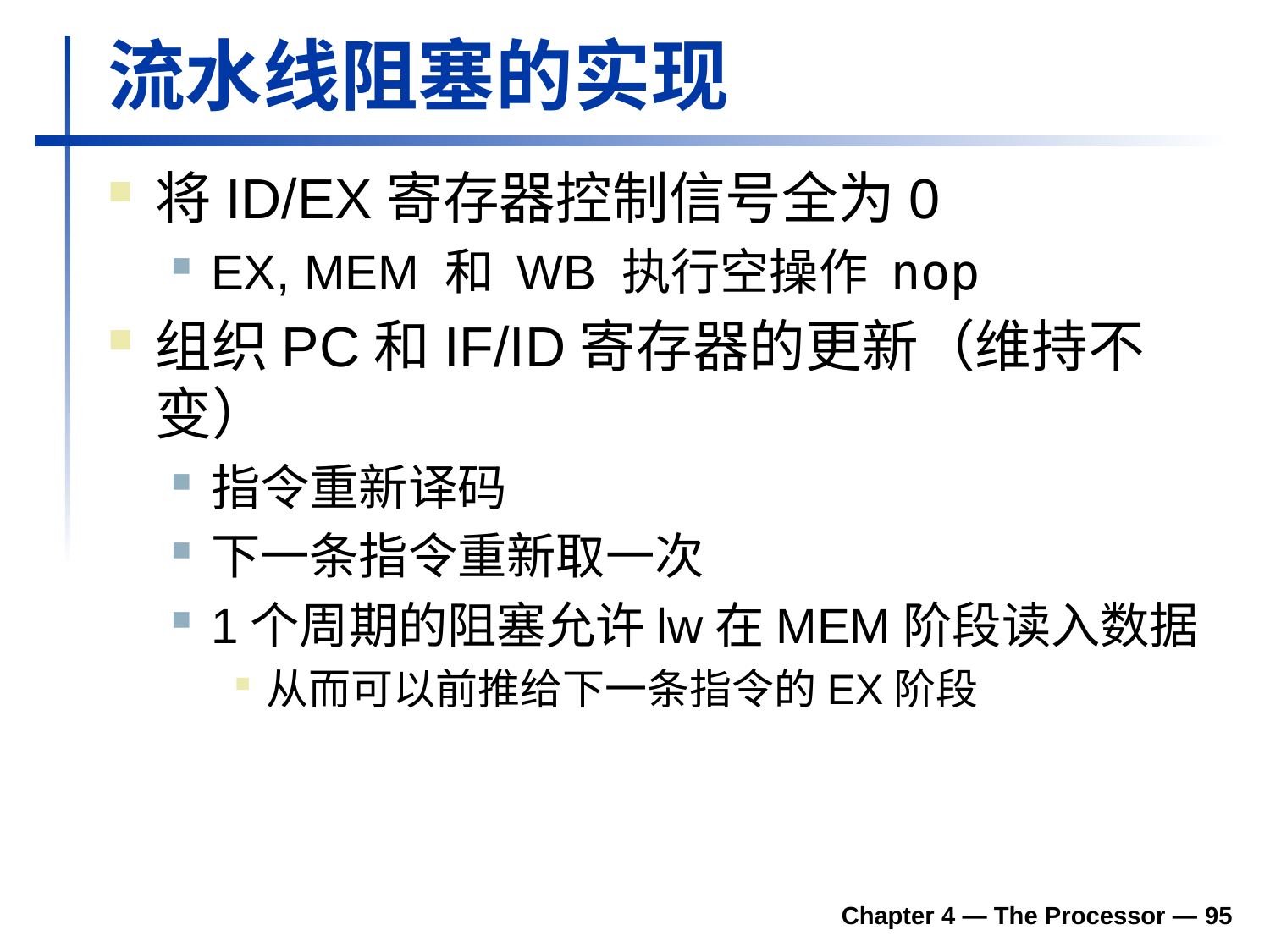

# 流水线阻塞的实现
将ID/EX寄存器控制信号全为0
EX, MEM 和 WB 执行空操作 nop
组织PC和IF/ID寄存器的更新（维持不变）
指令重新译码
下一条指令重新取一次
1个周期的阻塞允许lw在MEM阶段读入数据
从而可以前推给下一条指令的EX阶段
Chapter 4 — The Processor — 95